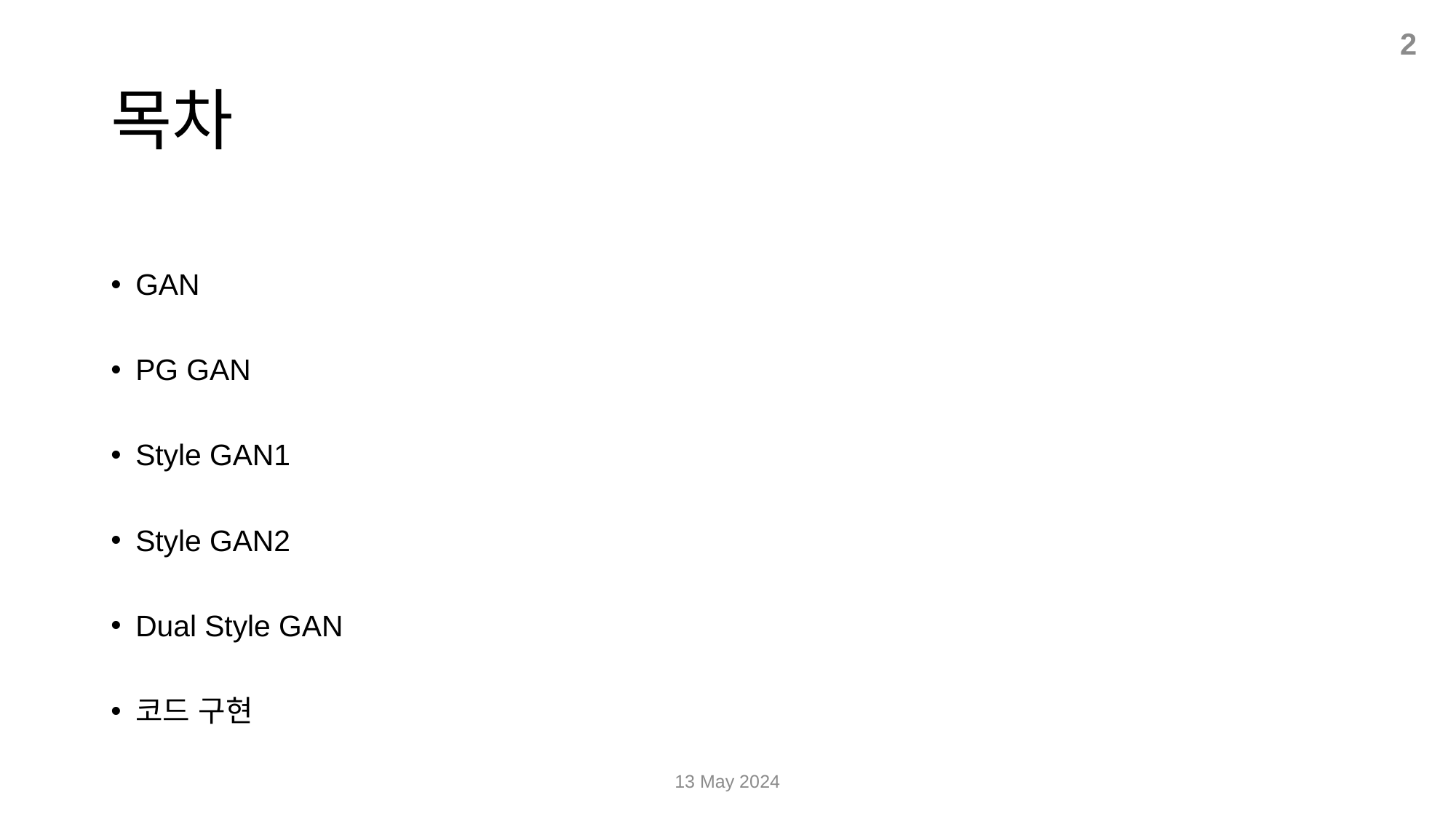

2
# 목차

GAN

PG GAN

Style GAN1

Style GAN2

Dual Style GAN

코드 구현

13 May 2024